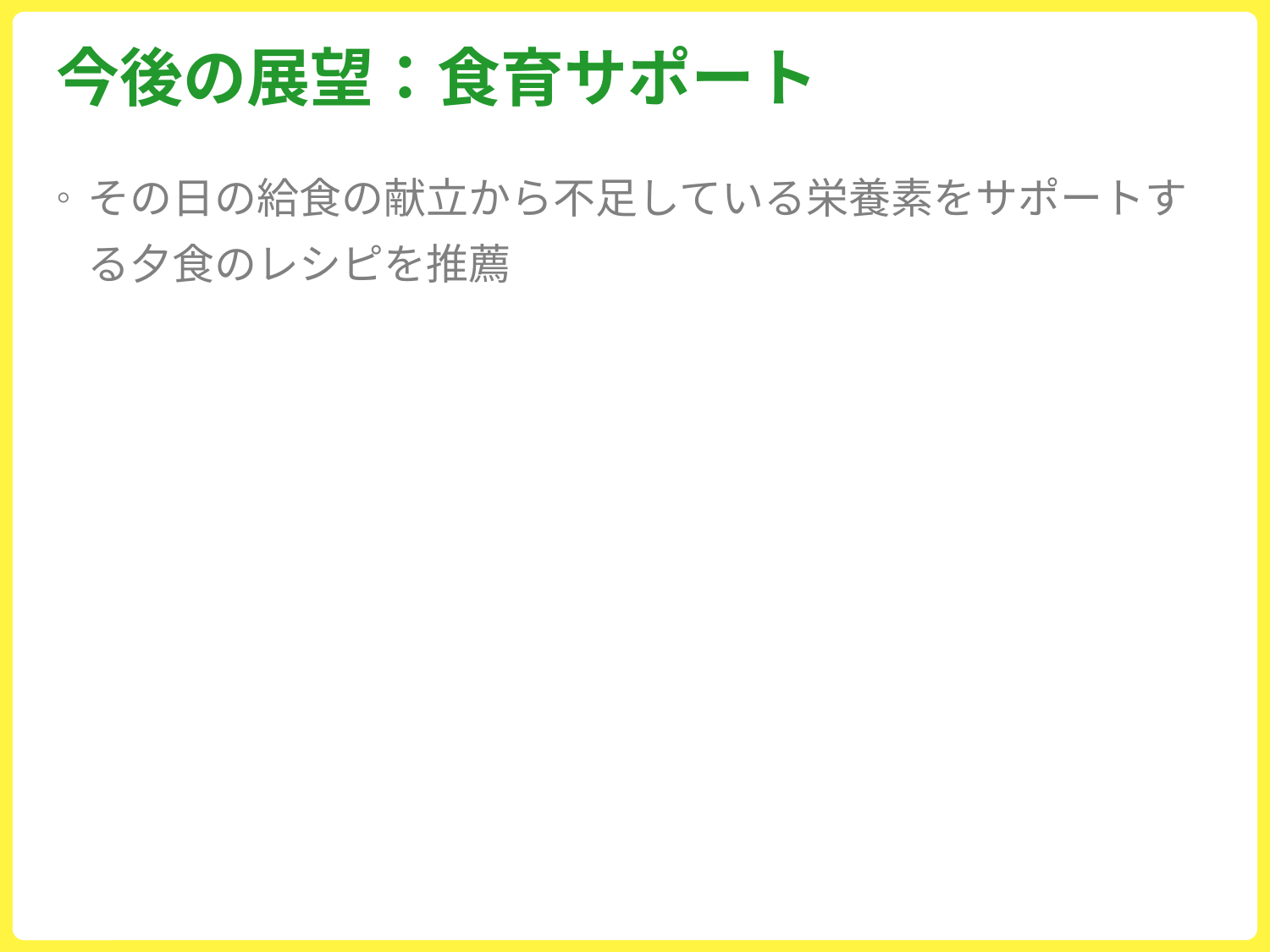

# 今後の展望：食育サポート
その日の給食の献立から不足している栄養素をサポートする夕食のレシピを推薦